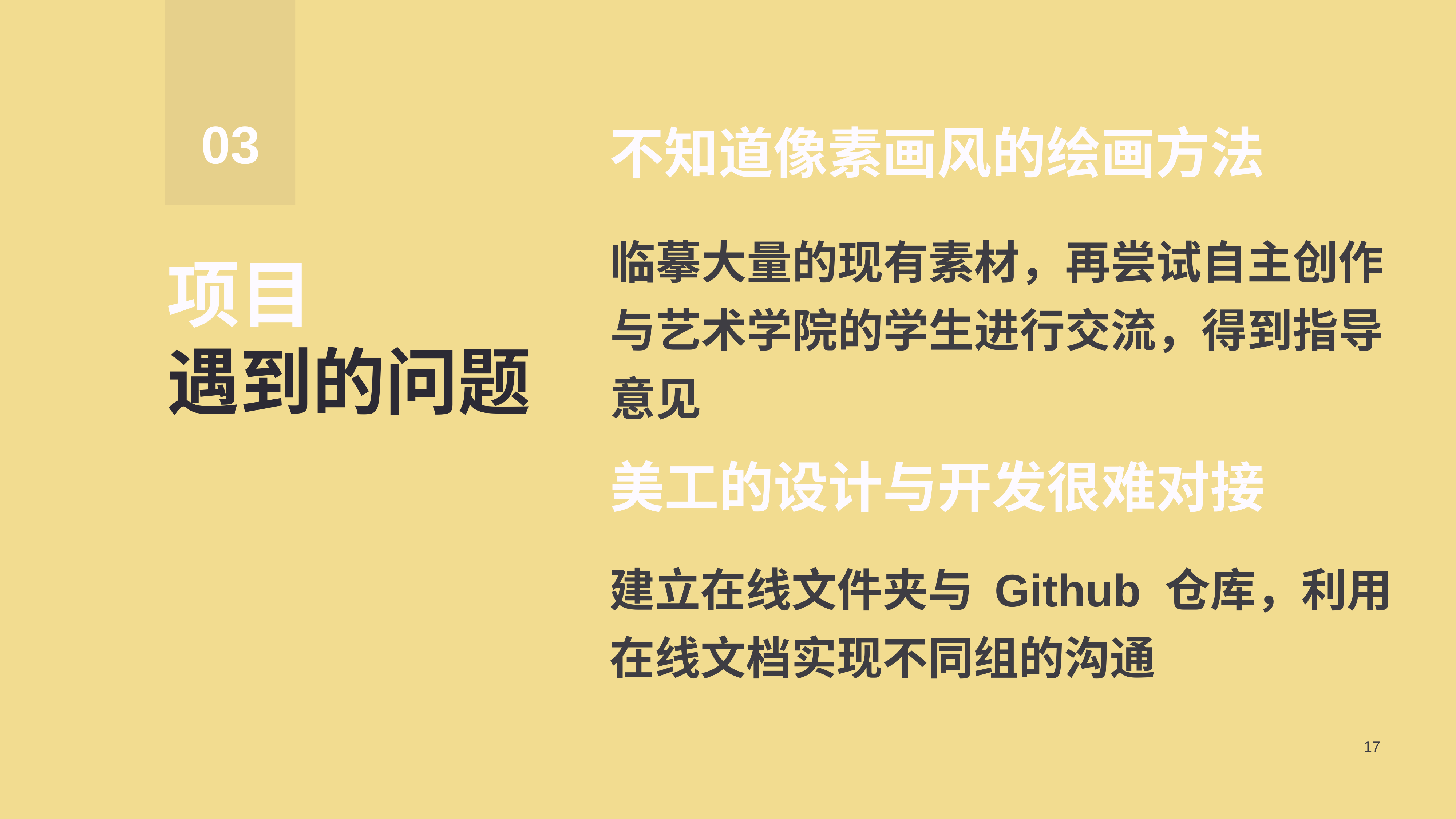

03
不知道像素画风的绘画方法
临摹大量的现有素材，再尝试自主创作
与艺术学院的学生进行交流，得到指导意见
项目
遇到的问题
美工的设计与开发很难对接
建立在线文件夹与 Github 仓库，利用在线文档实现不同组的沟通
17